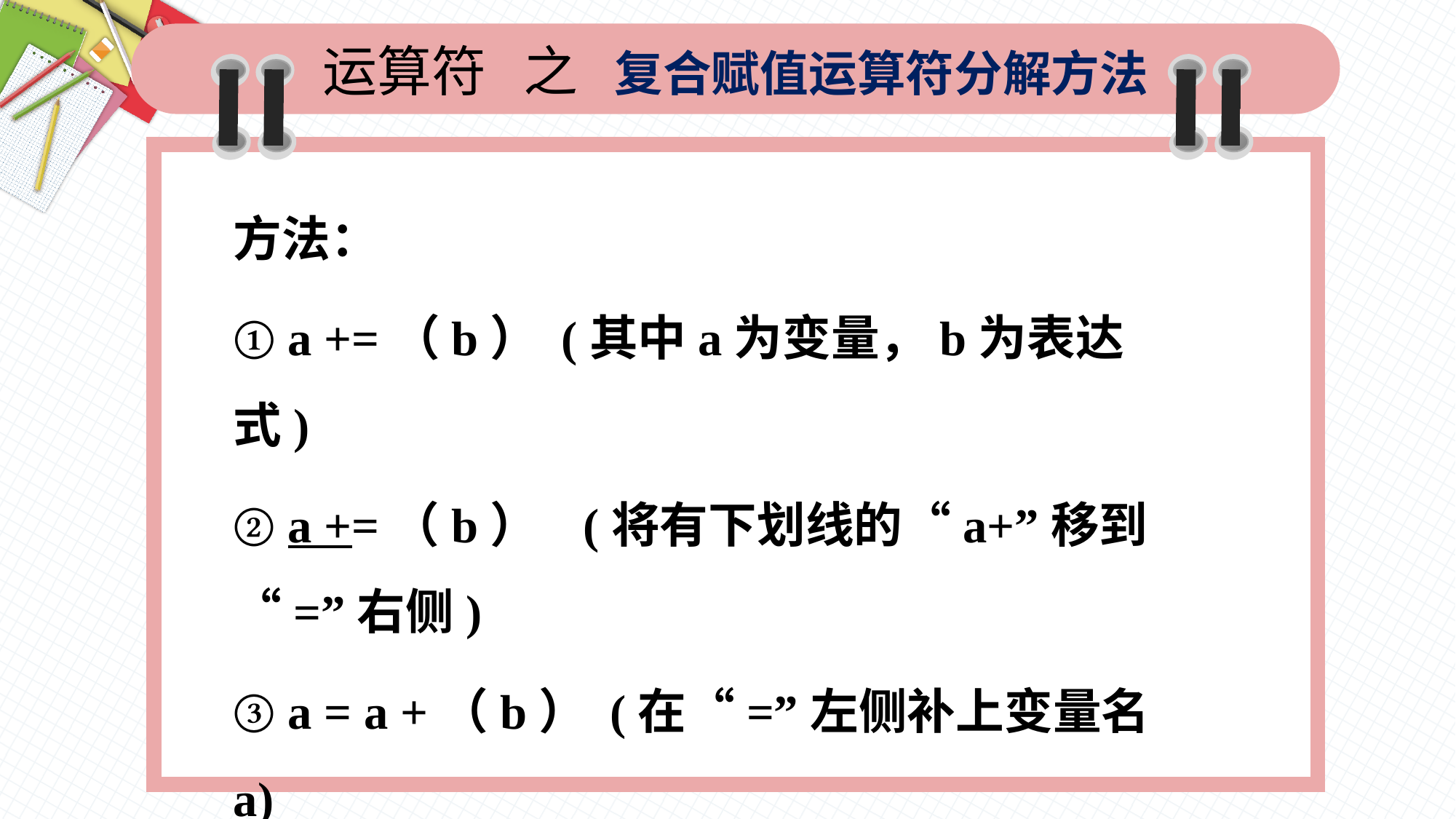

运算符   之   复合赋值运算符分解方法
方法：
① a +=（b） (其中a为变量，b为表达式)
② a +=（b）   (将有下划线的“a+”移到“=”右侧)
③ a = a +（b） (在“=”左侧补上变量名a)